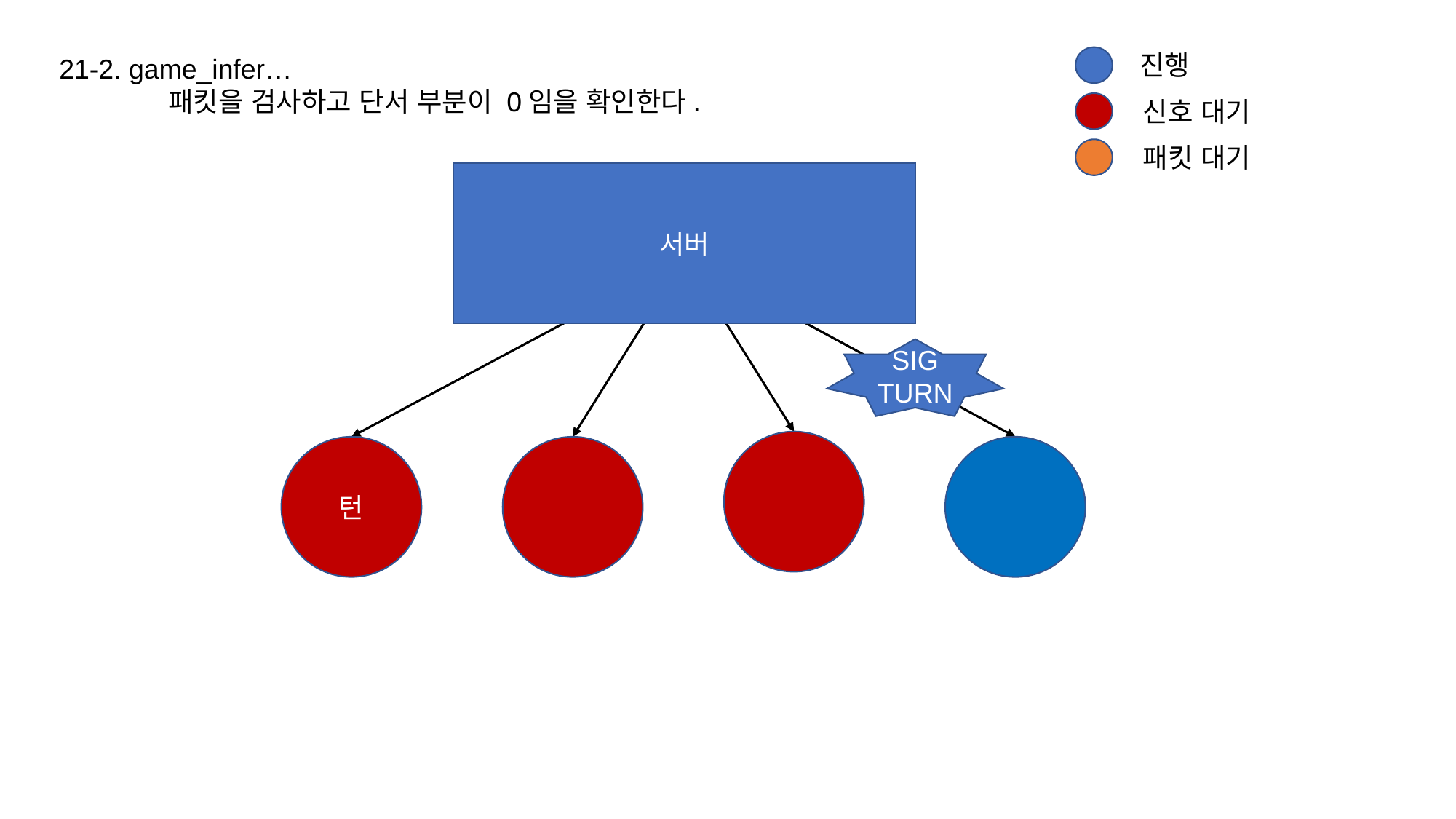

진행
21-2. game_infer…
	패킷을 검사하고 단서 부분이 0임을 확인한다.

신호 대기

패킷 대기

서버
SIG
TURN

턴